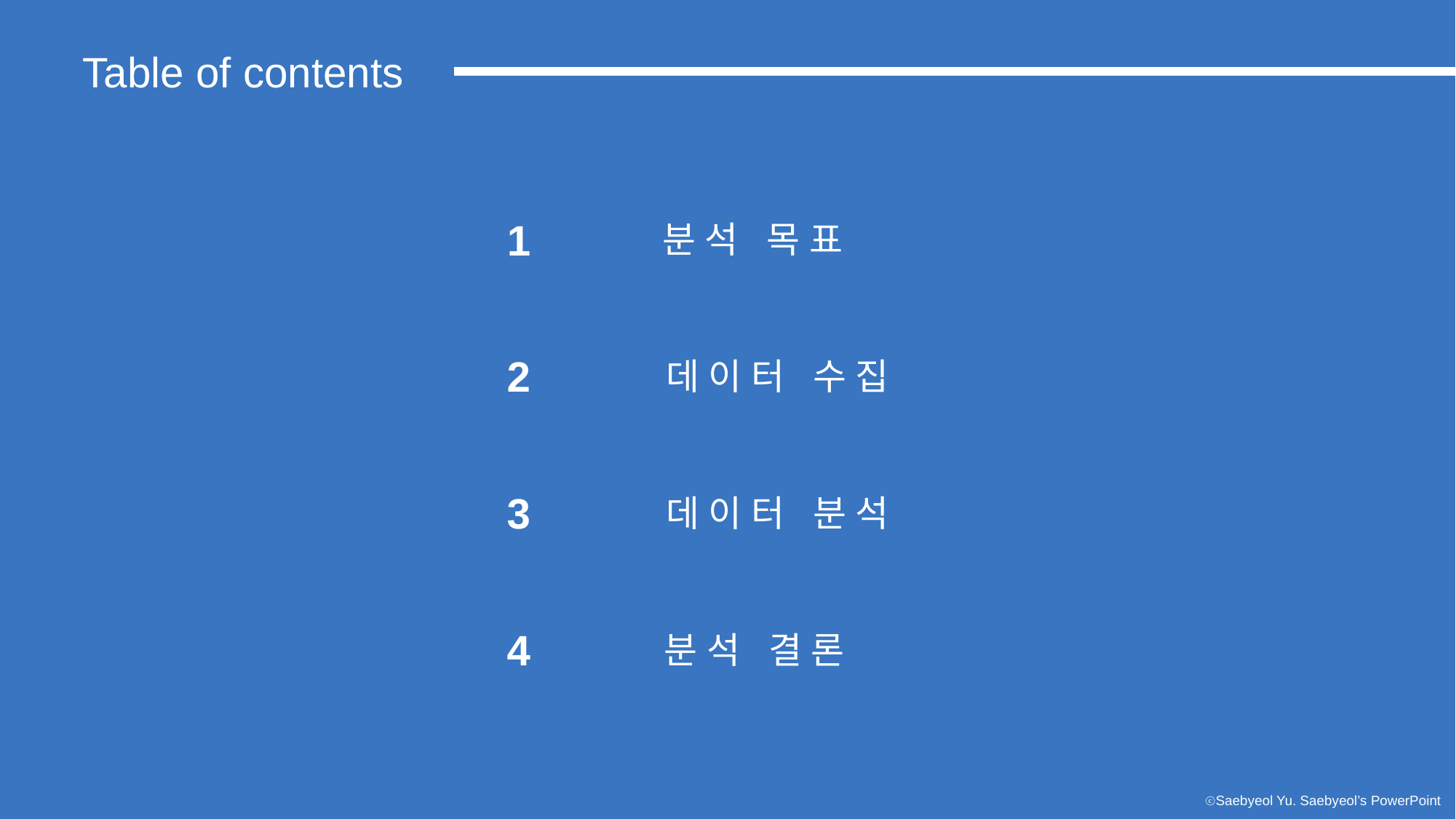

Table of contents
1
분석 목표
2
데이터 수집
3
데이터 분석
4
분석 결론